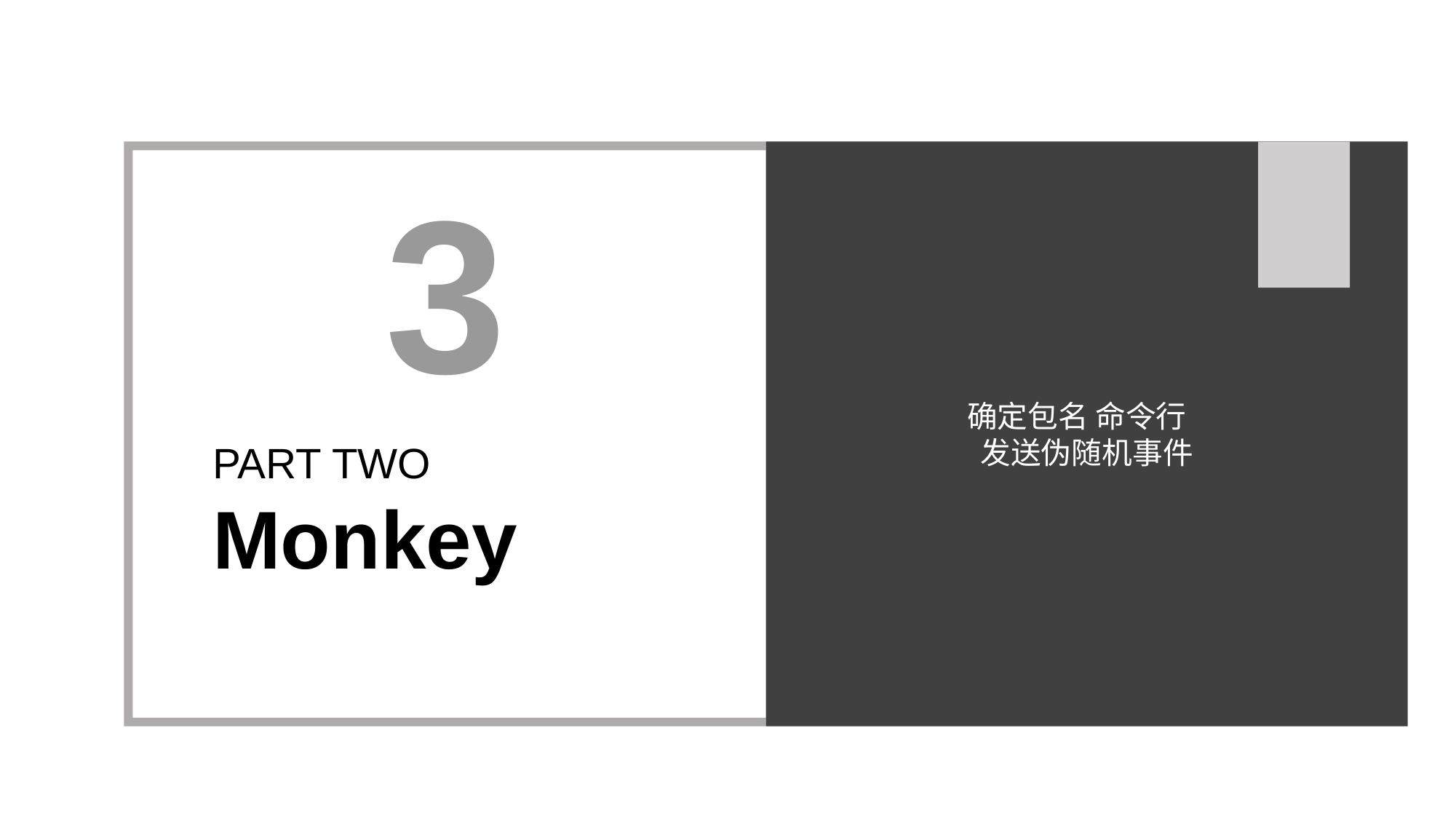

确定包名 命令行
发送伪随机事件

3
PART TWO
Monkey